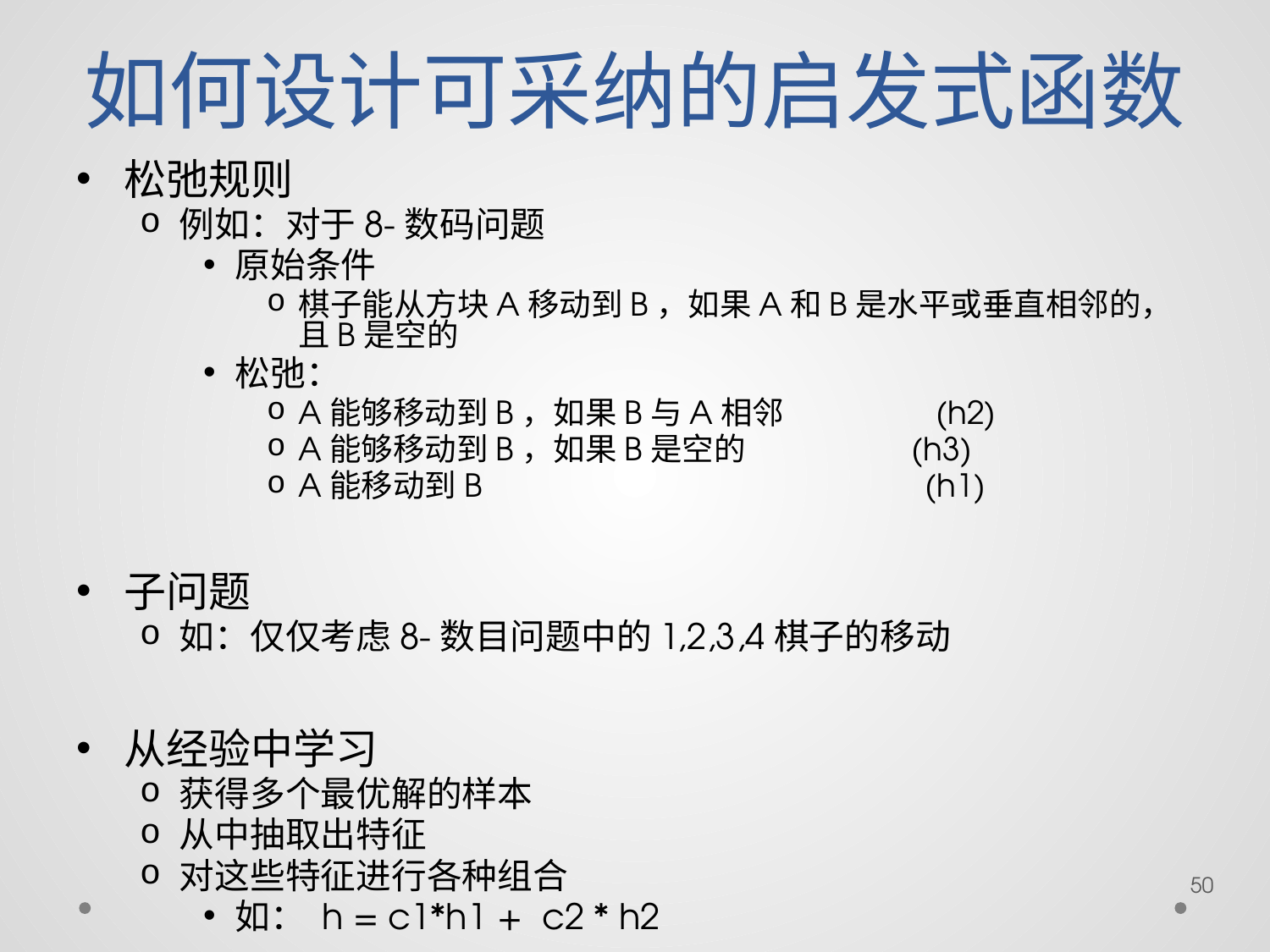

# 如何设计可采纳的启发式函数
松弛规则
例如：对于8-数码问题
原始条件
棋子能从方块A移动到B，如果A和B是水平或垂直相邻的，且B是空的
松弛：
A能够移动到B，如果B与A相邻                    (h2)
A能够移动到B，如果B是空的                      (h3)
A能移动到B                                                  (h1)

子问题
如：仅仅考虑8-数目问题中的1,2,3,4棋子的移动

从经验中学习
获得多个最优解的样本
从中抽取出特征
对这些特征进行各种组合
如： h = c1*h1 +  c2 * h2
50